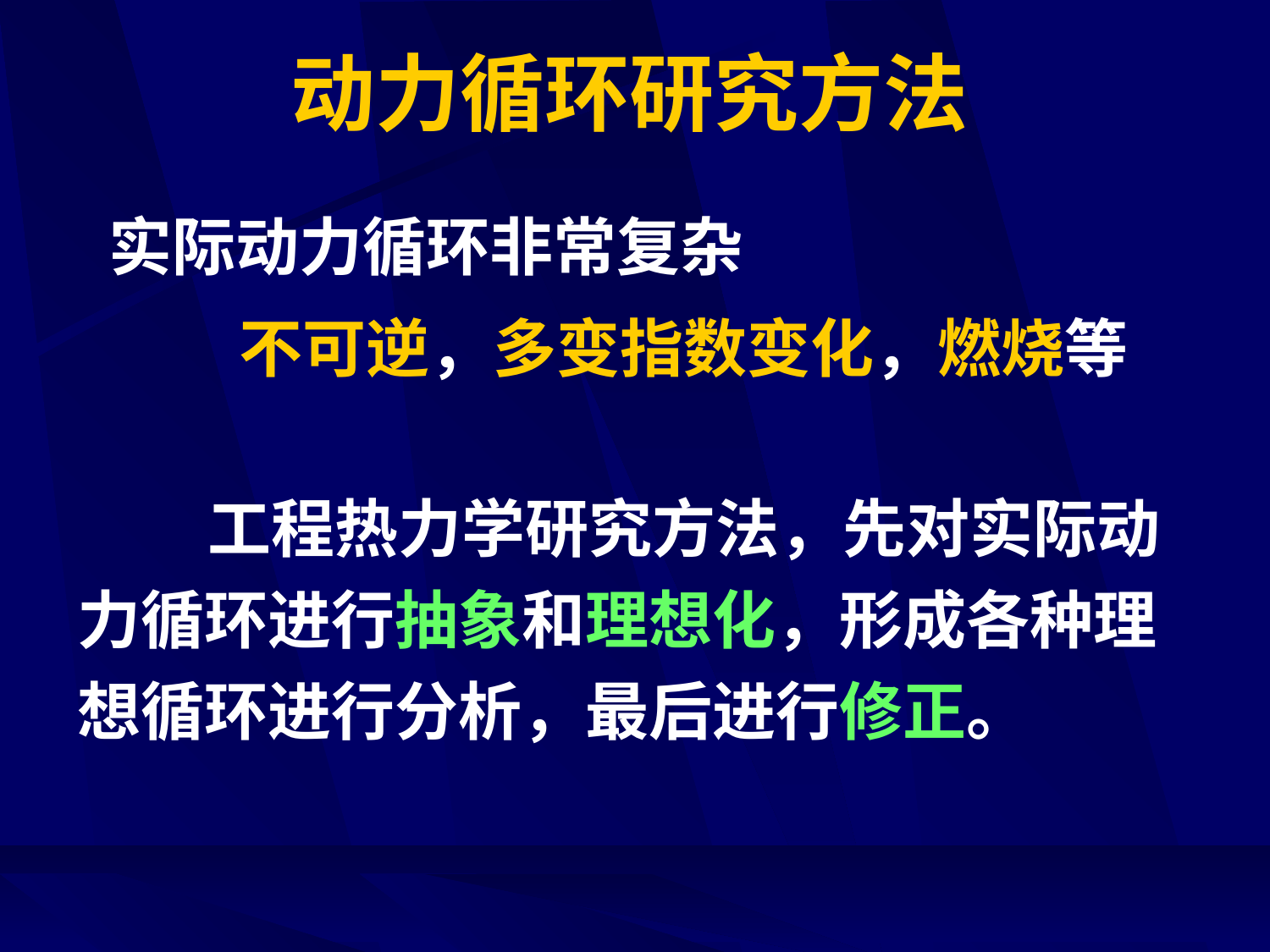

# 动力循环研究方法
实际动力循环非常复杂
不可逆，多变指数变化，燃烧等
        工程热力学研究方法，先对实际动力循环进行抽象和理想化，形成各种理想循环进行分析，最后进行修正。